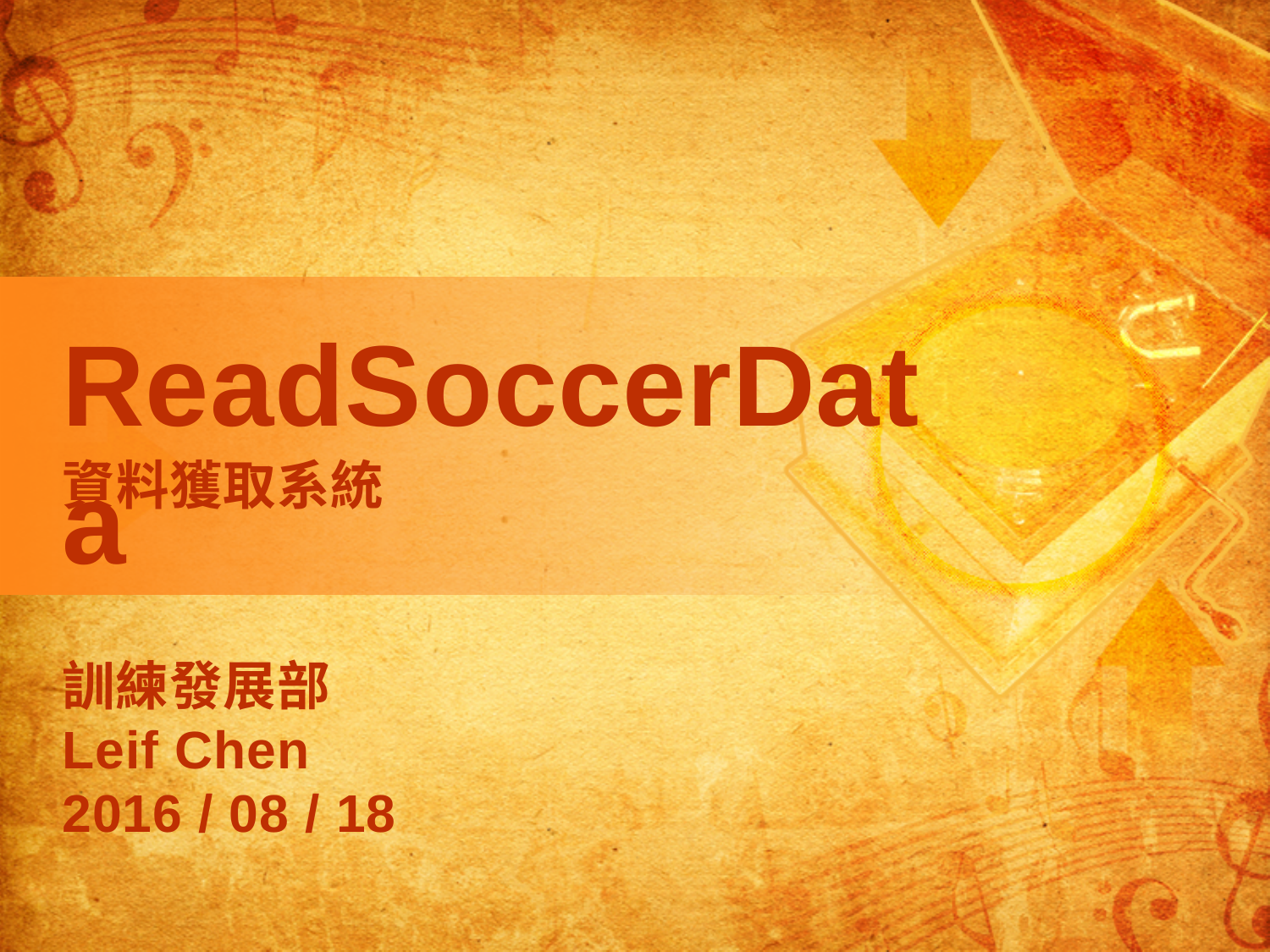

ReadSoccerData
資料獲取系統
訓練發展部
Leif Chen
2016 / 08 / 18